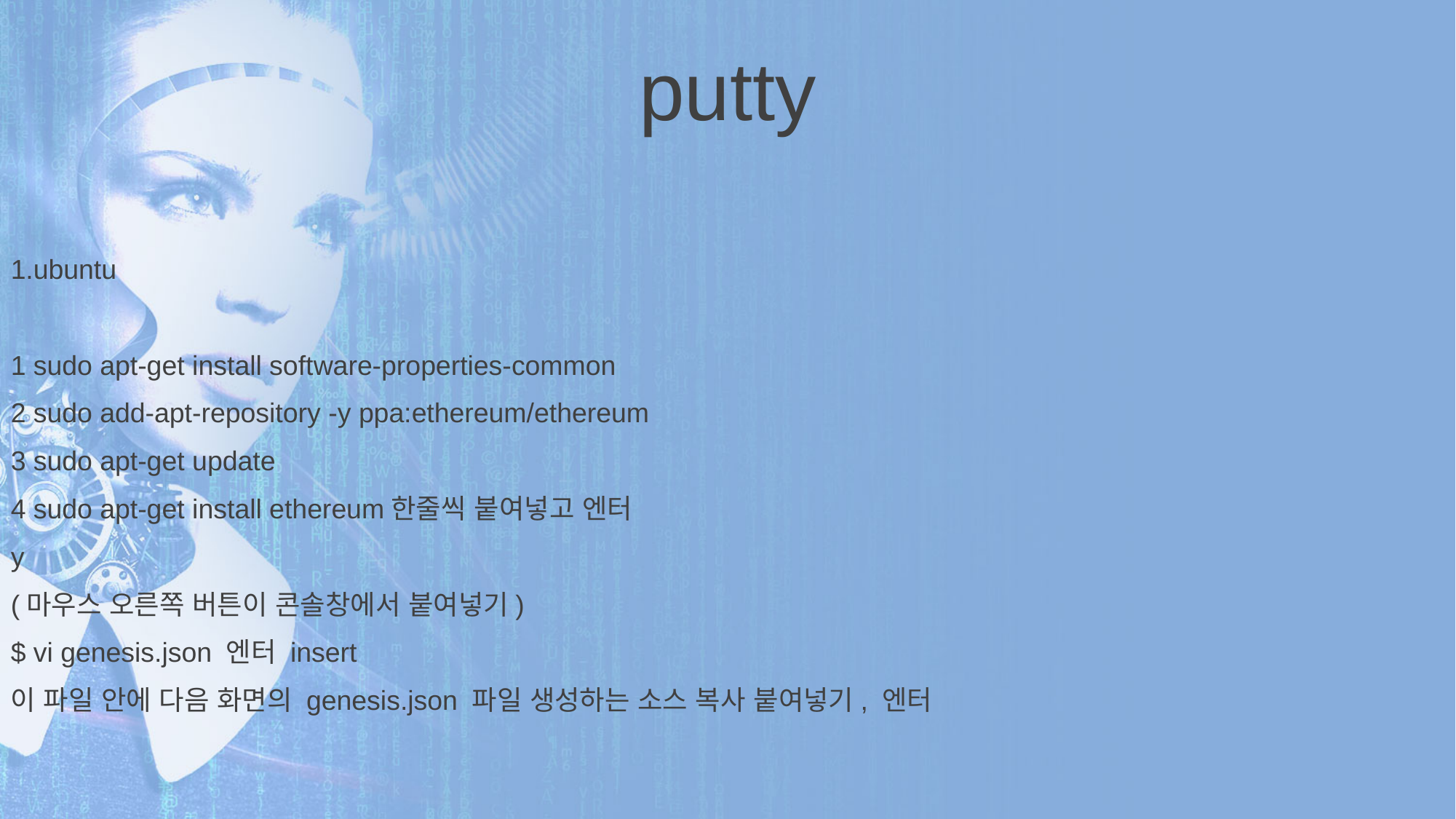

putty
1.ubuntu

1 sudo apt-get install software-properties-common
2 sudo add-apt-repository -y ppa:ethereum/ethereum
3 sudo apt-get update
4 sudo apt-get install ethereum한줄씩 붙여넣고 엔터
y
(마우스 오른쪽 버튼이 콘솔창에서 붙여넣기)
$ vi genesis.json 엔터 insert
이 파일 안에 다음 화면의 genesis.json 파일 생성하는 소스 복사 붙여넣기, 엔터